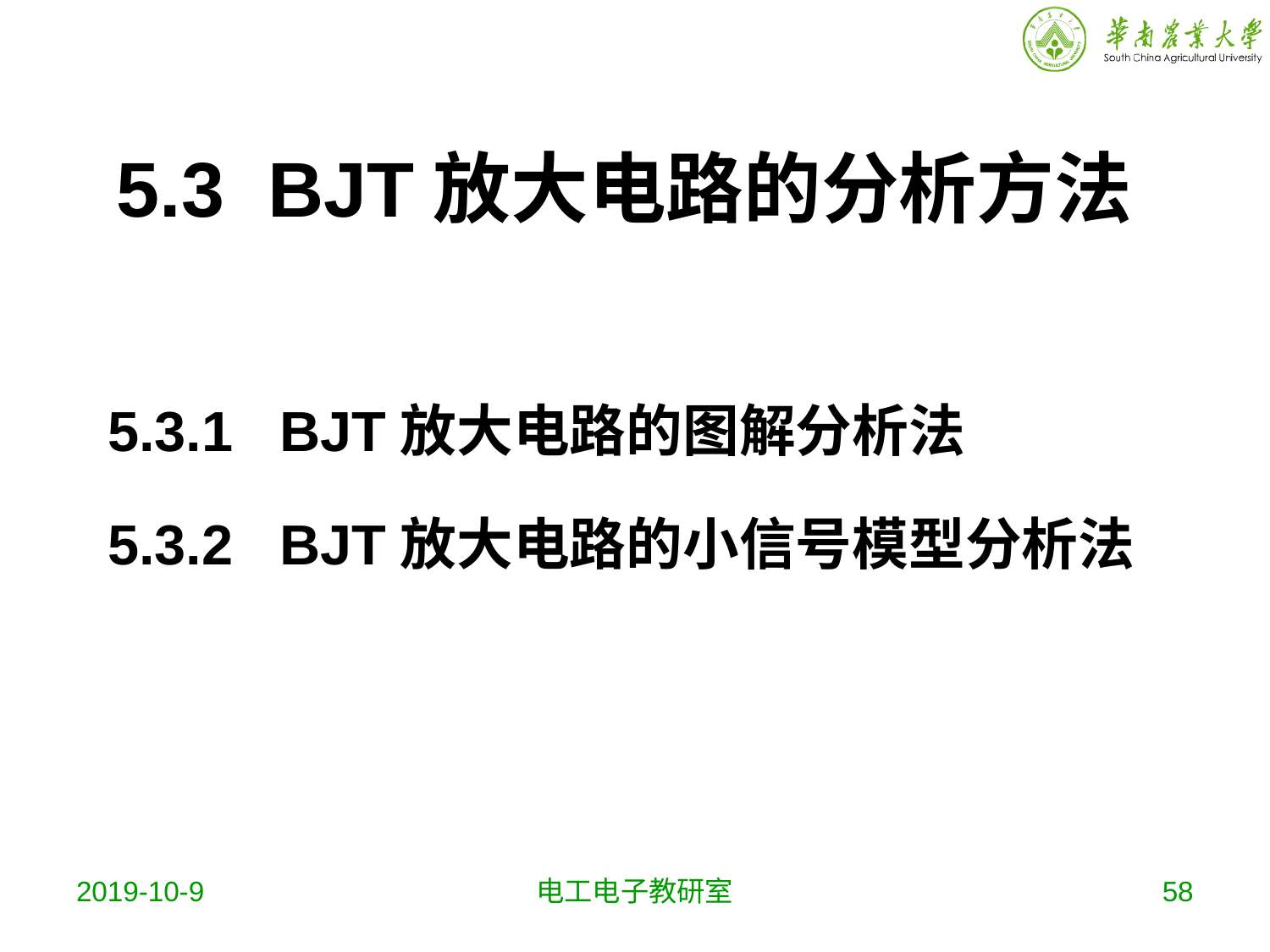

# 5.3  BJT放大电路的分析方法

5.3.1   BJT放大电路的图解分析法
5.3.2   BJT放大电路的小信号模型分析法
2019-10-9
电工电子教研室
58